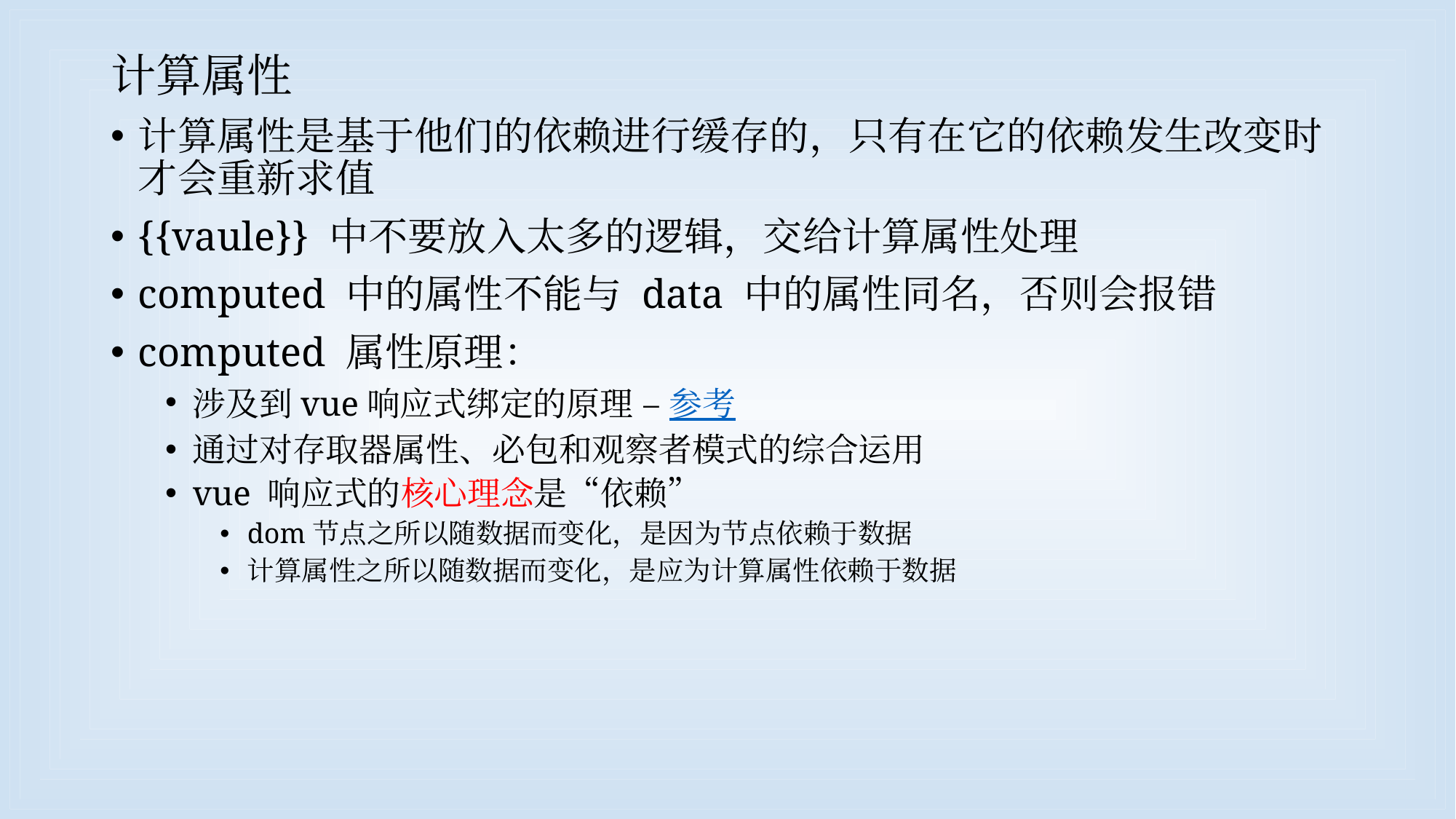

# 计算属性
计算属性是基于他们的依赖进行缓存的，只有在它的依赖发生改变时才会重新求值
{{vaule}} 中不要放入太多的逻辑，交给计算属性处理
computed 中的属性不能与 data 中的属性同名，否则会报错
computed 属性原理：
涉及到vue响应式绑定的原理 – 参考
通过对存取器属性、必包和观察者模式的综合运用
vue 响应式的核心理念是“依赖”
dom节点之所以随数据而变化，是因为节点依赖于数据
计算属性之所以随数据而变化，是应为计算属性依赖于数据